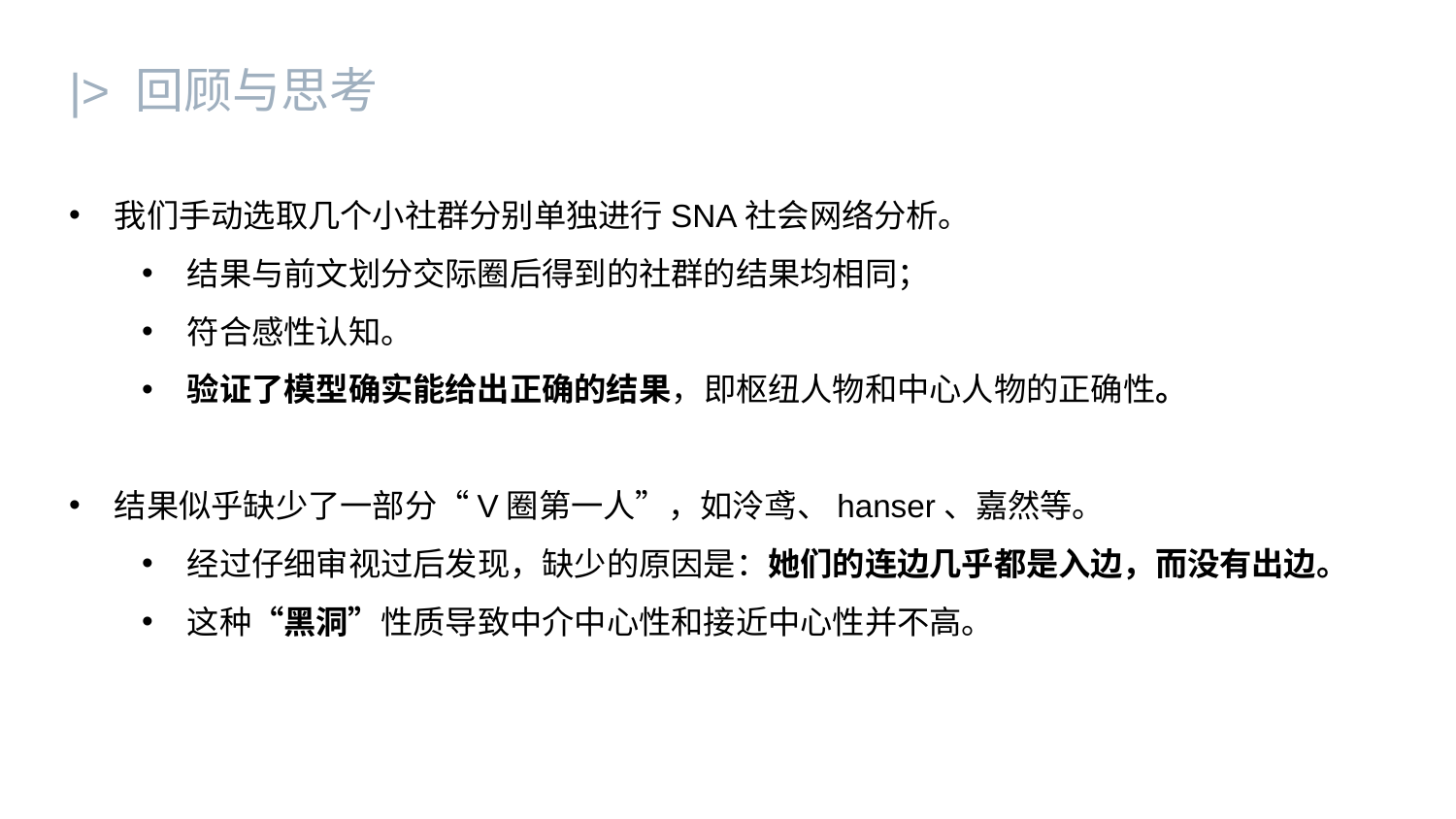

|> 回顾与思考
我们手动选取几个小社群分别单独进行SNA社会网络分析。
结果与前文划分交际圈后得到的社群的结果均相同；
符合感性认知。
验证了模型确实能给出正确的结果，即枢纽人物和中心人物的正确性。

结果似乎缺少了一部分“V圈第一人”，如泠鸢、hanser、嘉然等。
经过仔细审视过后发现，缺少的原因是：她们的连边几乎都是入边，而没有出边。
这种“黑洞”性质导致中介中心性和接近中心性并不高。